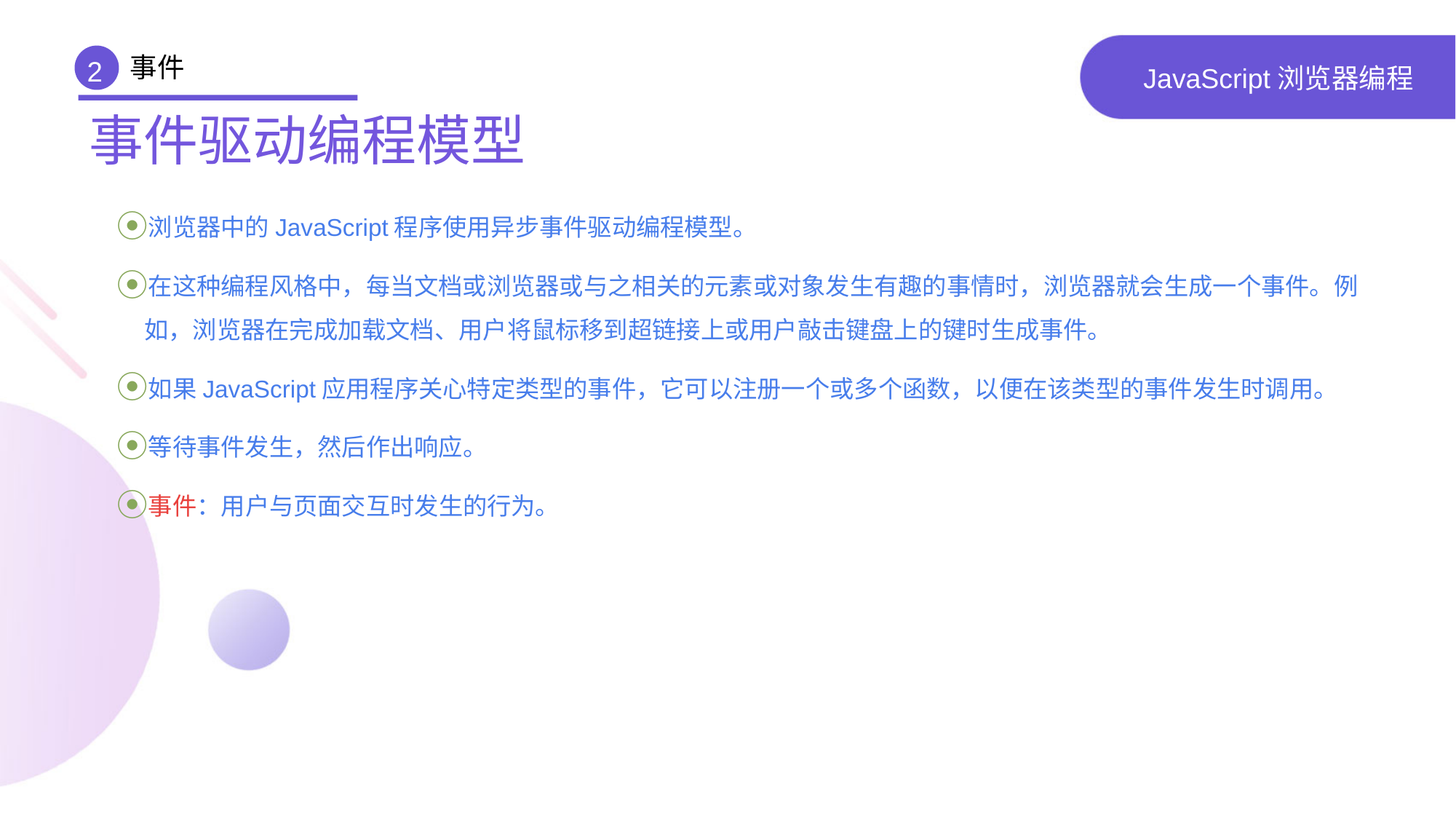

事件
2
# JavaScript浏览器编程
事件驱动编程模型
浏览器中的JavaScript程序使用异步事件驱动编程模型。
在这种编程风格中，每当文档或浏览器或与之相关的元素或对象发生有趣的事情时，浏览器就会生成一个事件。例如，浏览器在完成加载文档、用户将鼠标移到超链接上或用户敲击键盘上的键时生成事件。
如果JavaScript应用程序关心特定类型的事件，它可以注册一个或多个函数，以便在该类型的事件发生时调用。
等待事件发生，然后作出响应。
事件：用户与页面交互时发生的行为。